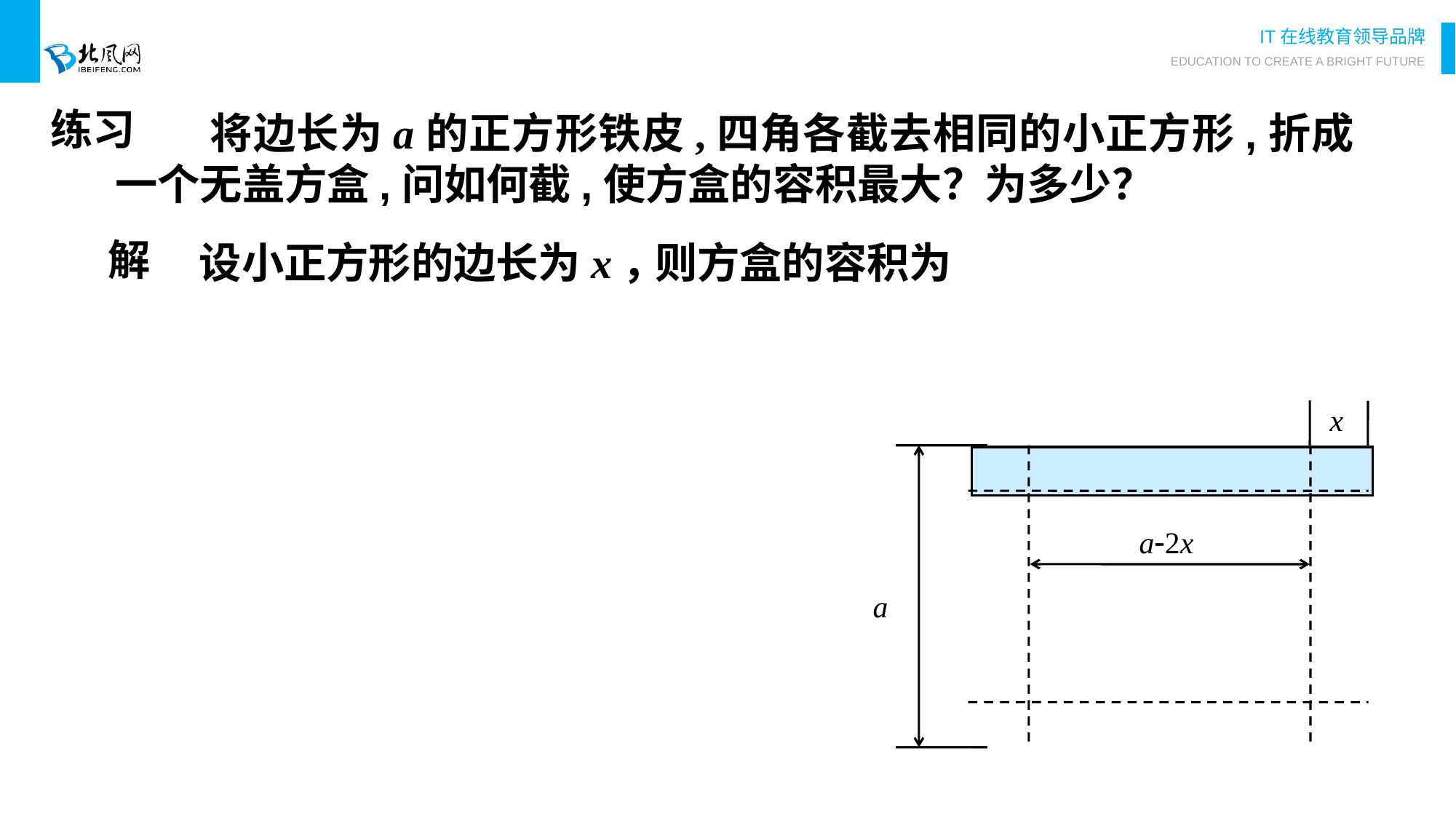

练习
        将边长为a的正方形铁皮,四角各截去相同的小正方形,折成一个无盖方盒,问如何截,使方盒的容积最大？为多少？
解
设小正方形的边长为x，
则方盒的容积为
x

a

a−2x

86